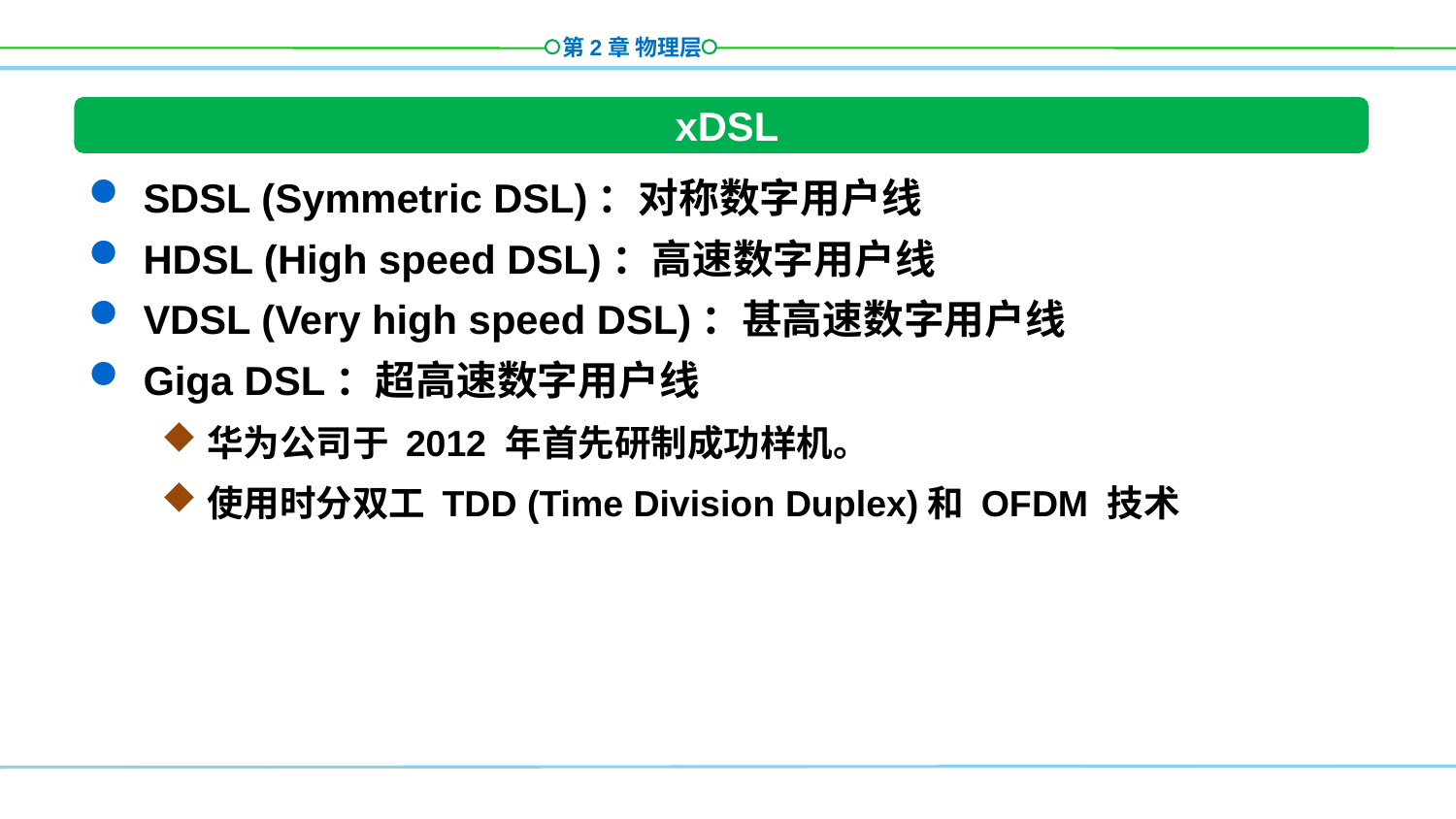

xDSL
SDSL (Symmetric DSL)：对称数字用户线
HDSL (High speed DSL)：高速数字用户线
VDSL (Very high speed DSL)：甚高速数字用户线
Giga DSL：超高速数字用户线
华为公司于 2012 年首先研制成功样机。
使用时分双工 TDD (Time Division Duplex)和 OFDM 技术